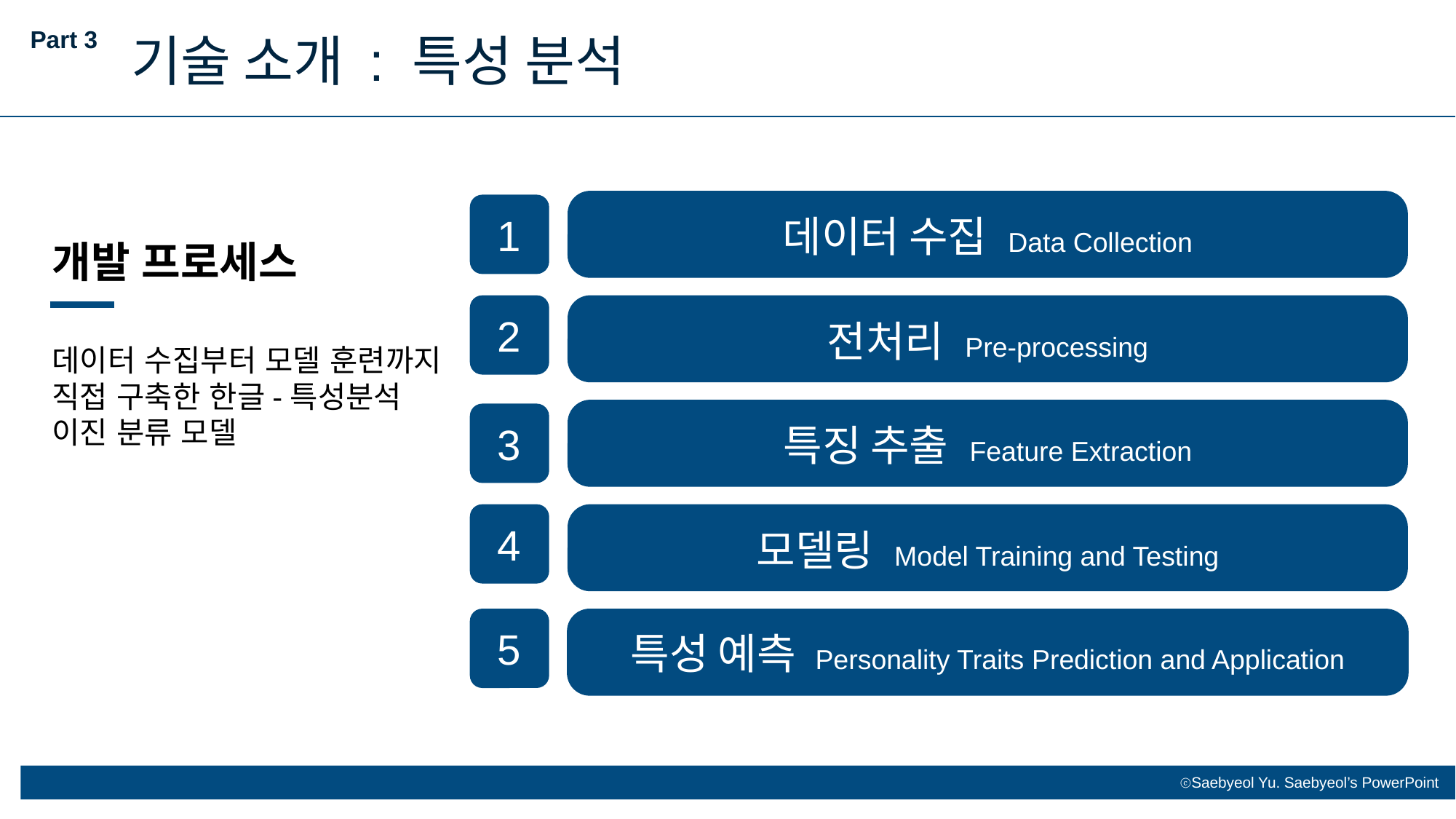

Part 3
기술 소개 : 특성 분석

데이터 수집 Data Collection
1
개발 프로세스
2
전처리 Pre-processing
데이터 수집부터 모델 훈련까지 직접 구축한 한글-특성분석
이진 분류 모델
특징 추출 Feature Extraction
3
4
모델링 Model Training and Testing
5
특성 예측 Personality Traits Prediction and Application